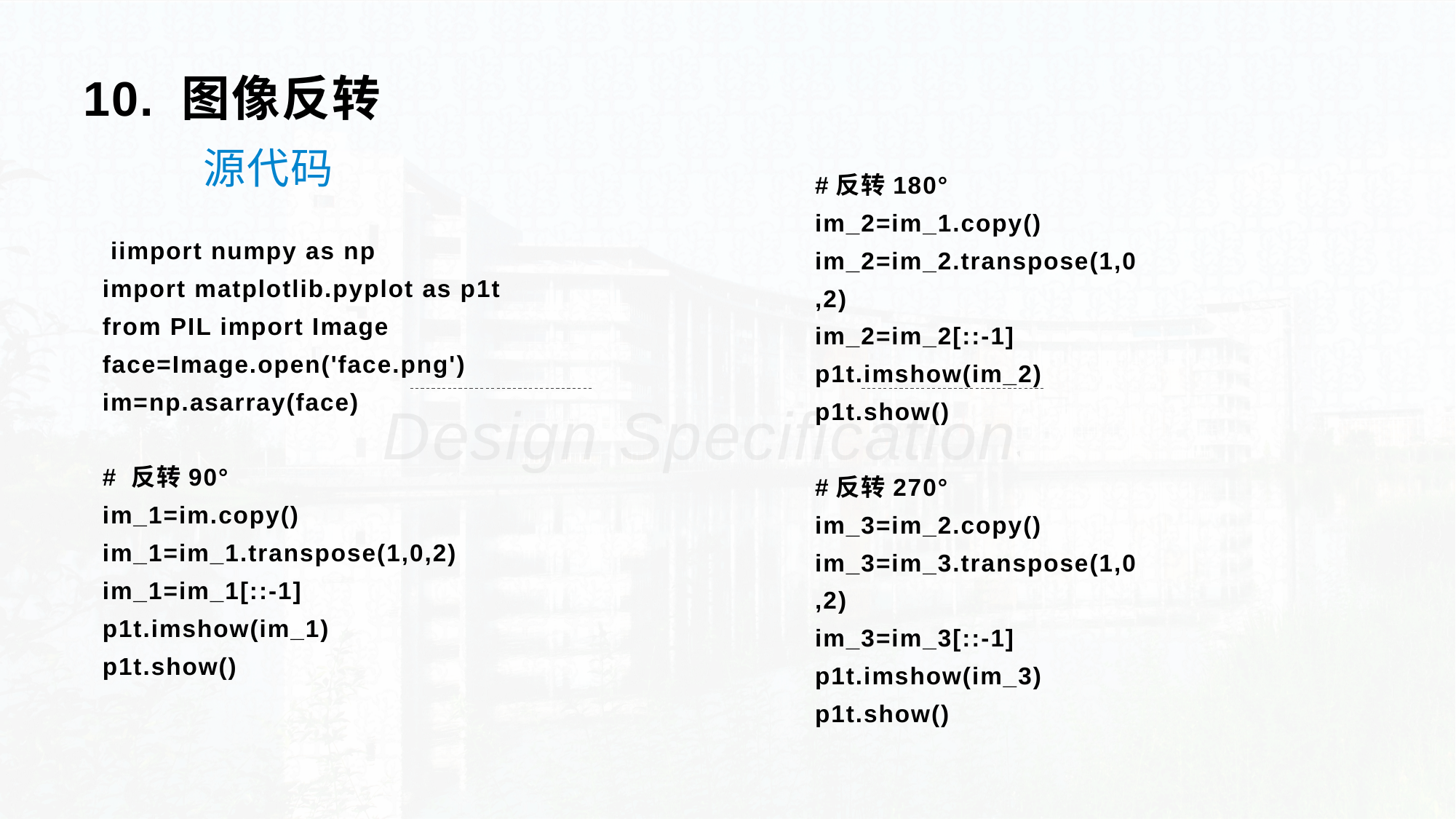

Design Specifications
10. 图像反转
          源代码
#反转180°
im_2=im_1.copy()
im_2=im_2.transpose(1,0,2)
im_2=im_2[::-1]
p1t.imshow(im_2)
p1t.show()

#反转270°
im_3=im_2.copy()
im_3=im_3.transpose(1,0,2)
im_3=im_3[::-1]
p1t.imshow(im_3)
p1t.show()
 iimport numpy as np
import matplotlib.pyplot as p1t
from PIL import Image
face=Image.open('face.png')
im=np.asarray(face)

# 反转90°
im_1=im.copy()
im_1=im_1.transpose(1,0,2)
im_1=im_1[::-1]
p1t.imshow(im_1)
p1t.show()